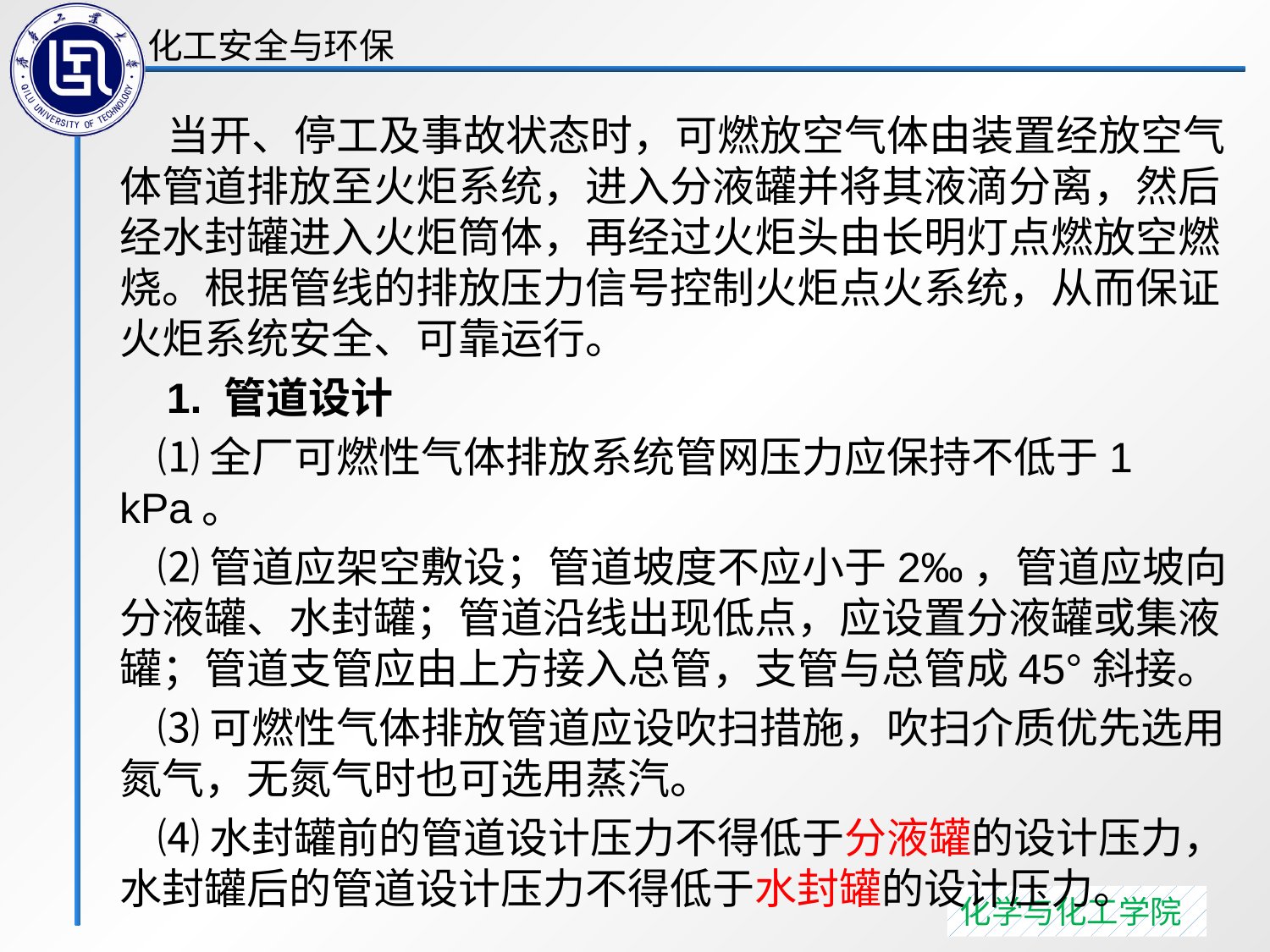

当开、停工及事故状态时，可燃放空气体由装置经放空气体管道排放至火炬系统，进入分液罐并将其液滴分离，然后经水封罐进入火炬筒体，再经过火炬头由长明灯点燃放空燃烧。根据管线的排放压力信号控制火炬点火系统，从而保证火炬系统安全、可靠运行。
    1. 管道设计
    ⑴全厂可燃性气体排放系统管网压力应保持不低于1 kPa。
    ⑵管道应架空敷设；管道坡度不应小于2‰，管道应坡向分液罐、水封罐；管道沿线出现低点，应设置分液罐或集液罐；管道支管应由上方接入总管，支管与总管成45°斜接。
    ⑶可燃性气体排放管道应设吹扫措施，吹扫介质优先选用氮气，无氮气时也可选用蒸汽。
    ⑷水封罐前的管道设计压力不得低于分液罐的设计压力，水封罐后的管道设计压力不得低于水封罐的设计压力。